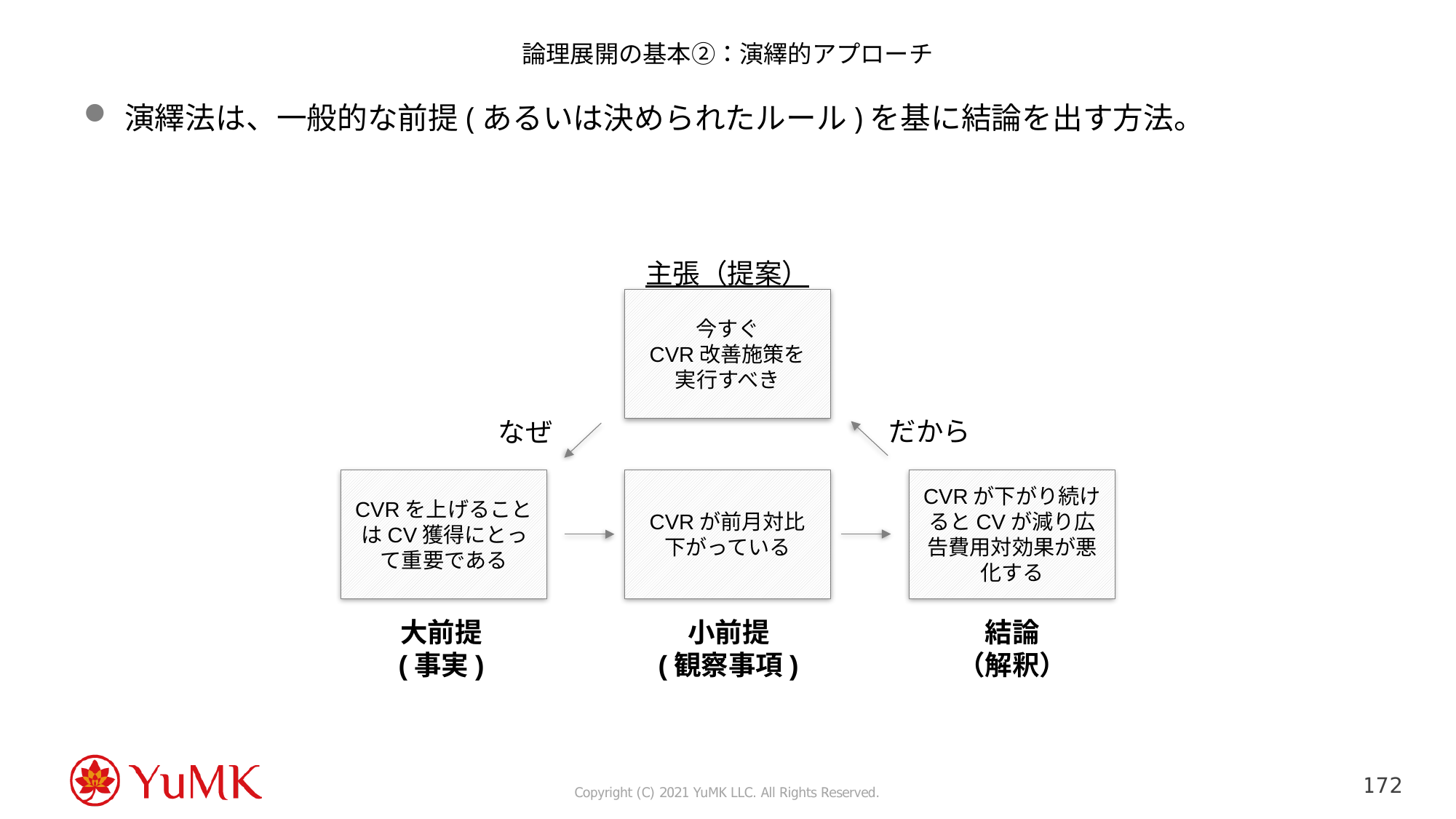

# 論理展開の基本②：演繹的アプローチ
演繹法は、一般的な前提(あるいは決められたルール)を基に結論を出す方法。
主張（提案）
今すぐ
CVR改善施策を
実行すべき
だから
なぜ
CVRを上げることはCV獲得にとって重要である
CVRが前月対比
下がっている
CVRが下がり続けるとCVが減り広告費用対効果が悪化する
大前提
(事実)
小前提
(観察事項)
結論
（解釈）
172